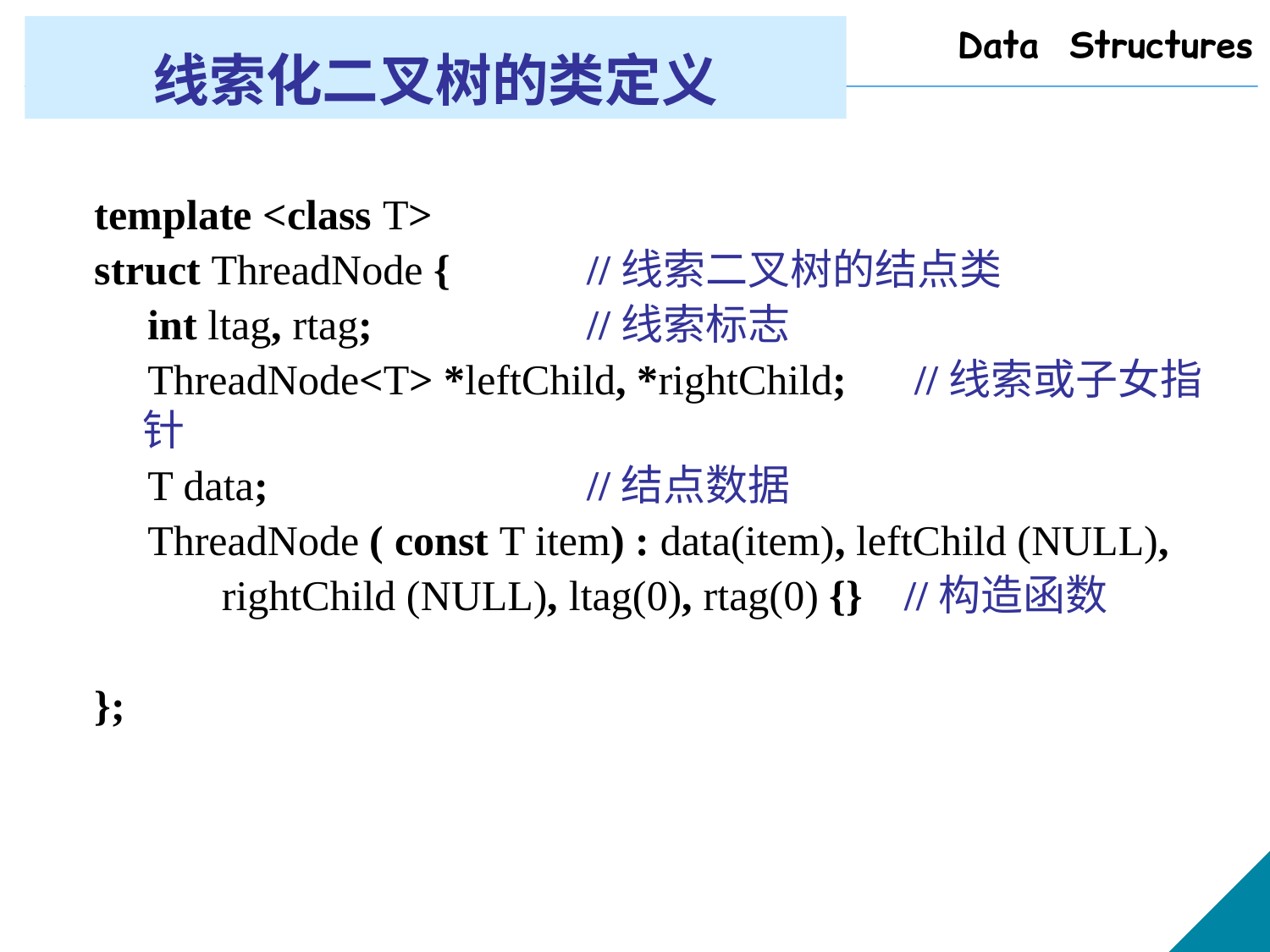

# 线索化二叉树的类定义
template <class T>
struct ThreadNode {	      //线索二叉树的结点类
     int ltag, rtag;		      //线索标志
     ThreadNode<T> *leftChild, *rightChild;	 //线索或子女指针
     T data;			      //结点数据
     ThreadNode ( const T item) : data(item), leftChild (NULL),
            rightChild (NULL), ltag(0), rtag(0) {} 	//构造函数

};